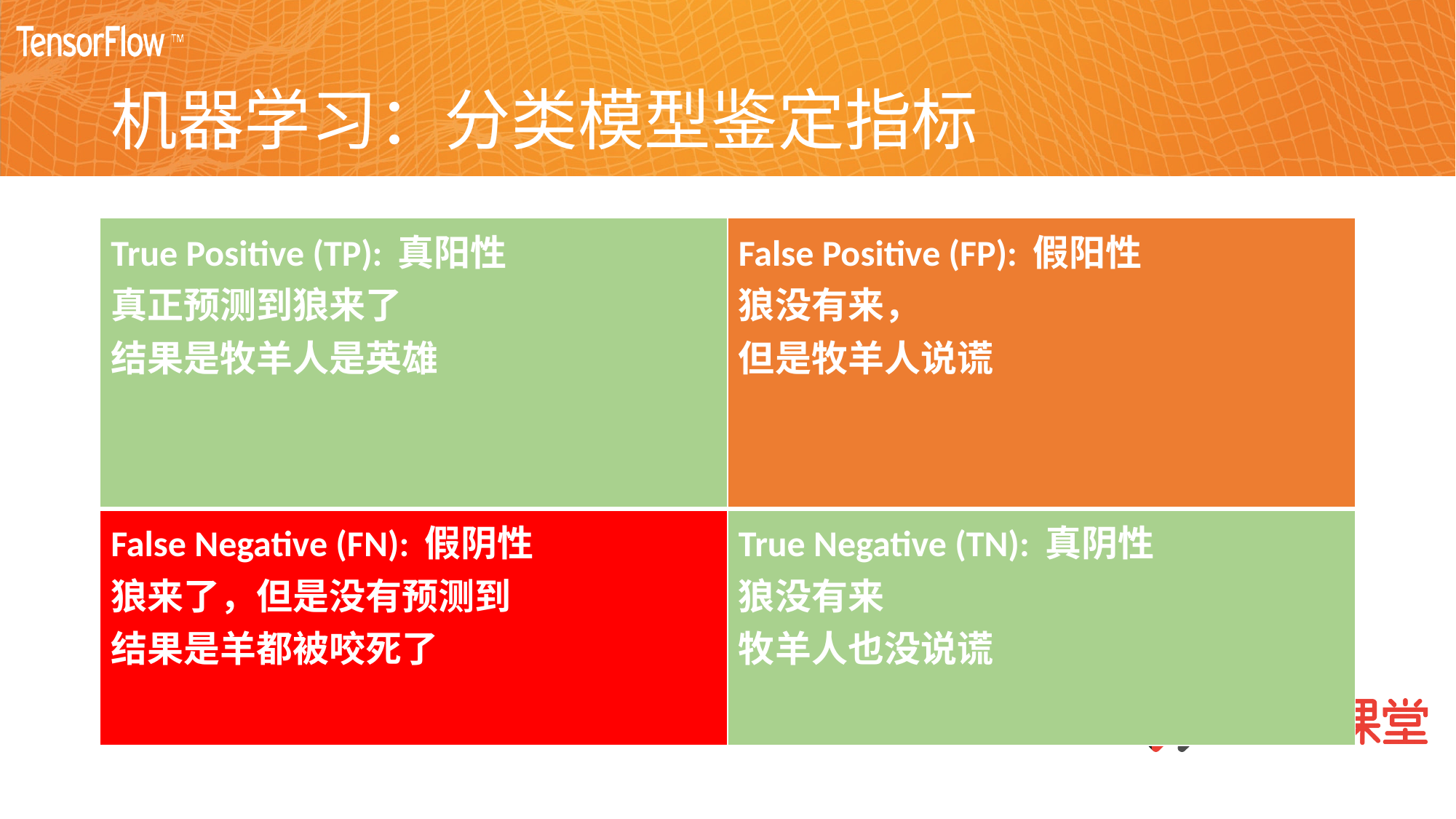

# 机器学习：分类模型鉴定指标
| True Positive (TP): 真阳性 真正预测到狼来了 结果是牧羊人是英雄 | False Positive (FP): 假阳性 狼没有来， 但是牧羊人说谎 |
| --- | --- |
| False Negative (FN): 假阴性 狼来了，但是没有预测到 结果是羊都被咬死了 | True Negative (TN): 真阴性 狼没有来 牧羊人也没说谎 |